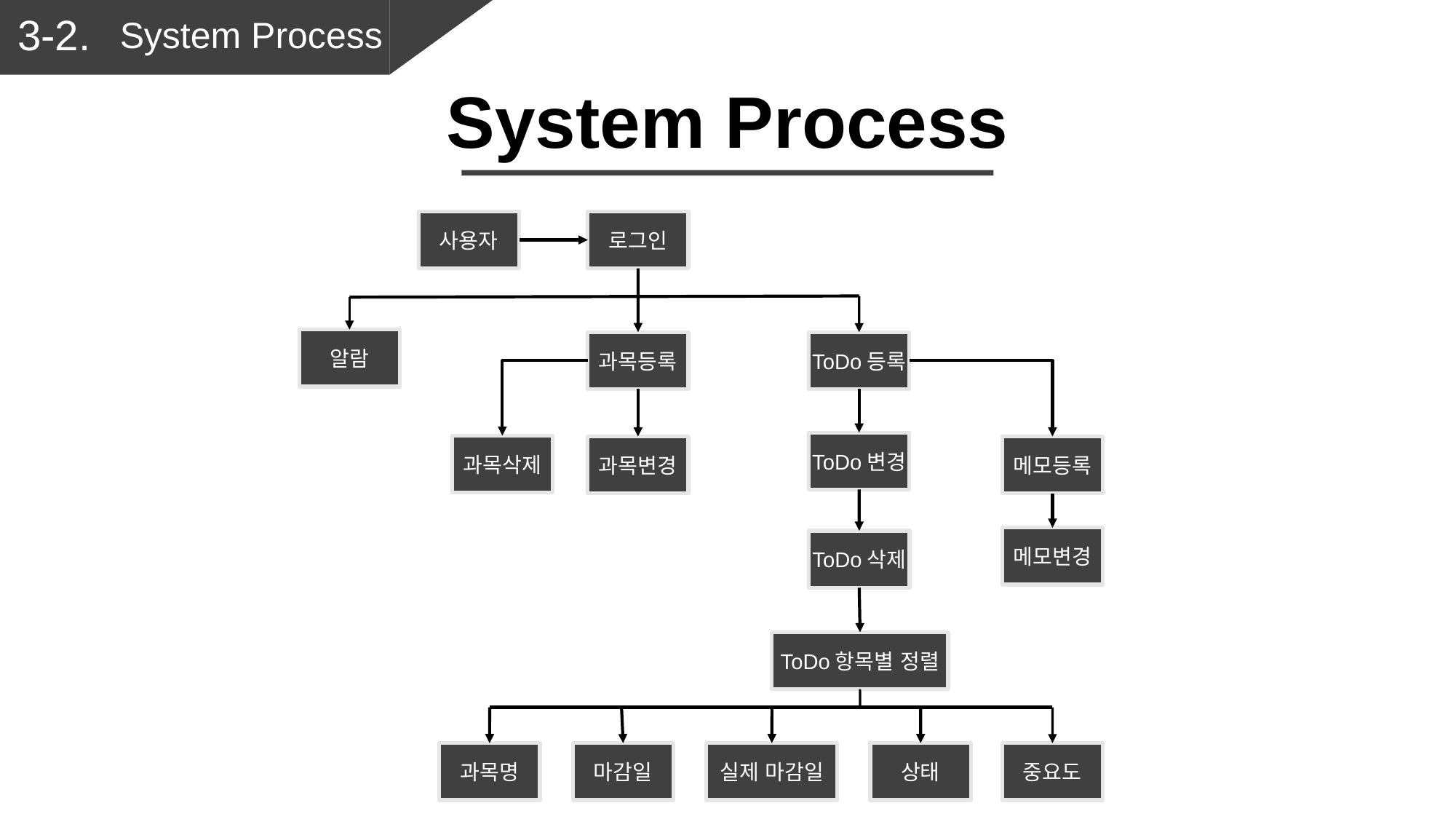

3-2.
System Process
System Process

사용자
로그인
알람
과목등록
ToDo등록
ToDo변경
과목삭제
과목변경
메모등록
메모변경
ToDo삭제
ToDo항목별 정렬
과목명
마감일
실제 마감일
상태
중요도